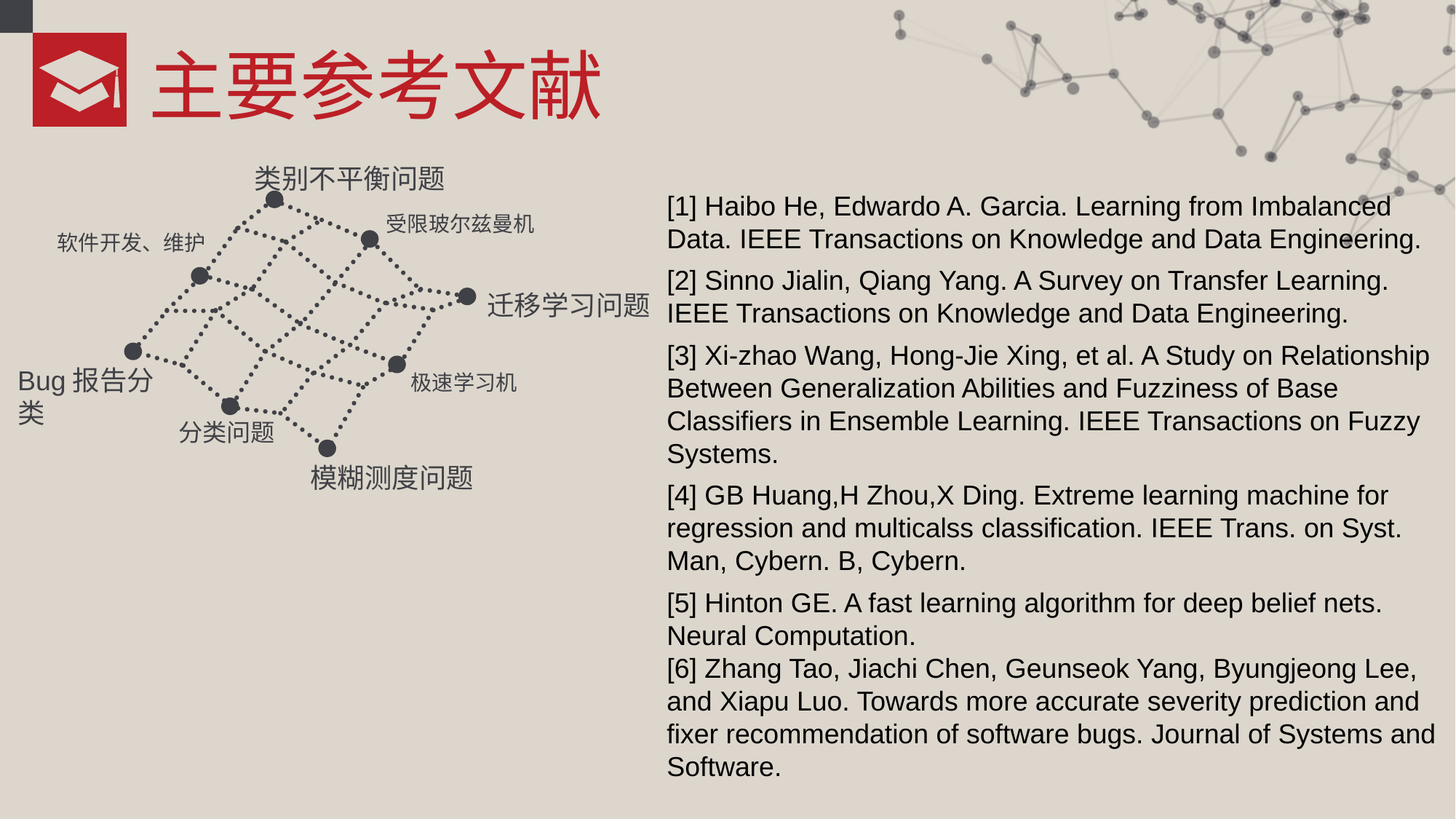

主要参考文献
类别不平衡问题
[1] Haibo He, Edwardo A. Garcia. Learning from Imbalanced Data. IEEE Transactions on Knowledge and Data Engineering.
[2] Sinno Jialin, Qiang Yang. A Survey on Transfer Learning. IEEE Transactions on Knowledge and Data Engineering.
[3] Xi-zhao Wang, Hong-Jie Xing, et al. A Study on Relationship Between Generalization Abilities and Fuzziness of Base Classifiers in Ensemble Learning. IEEE Transactions on Fuzzy Systems.
[4] GB Huang,H Zhou,X Ding. Extreme learning machine for regression and multicalss classification. IEEE Trans. on Syst. Man, Cybern. B, Cybern.
[5] Hinton GE. A fast learning algorithm for deep belief nets. Neural Computation.
[6] Zhang Tao, Jiachi Chen, Geunseok Yang, Byungjeong Lee, and Xiapu Luo. Towards more accurate severity prediction and fixer recommendation of software bugs. Journal of Systems and Software.

受限玻尔兹曼机
软件开发、维护
迁移学习问题
Bug报告分类
极速学习机
分类问题
模糊测度问题